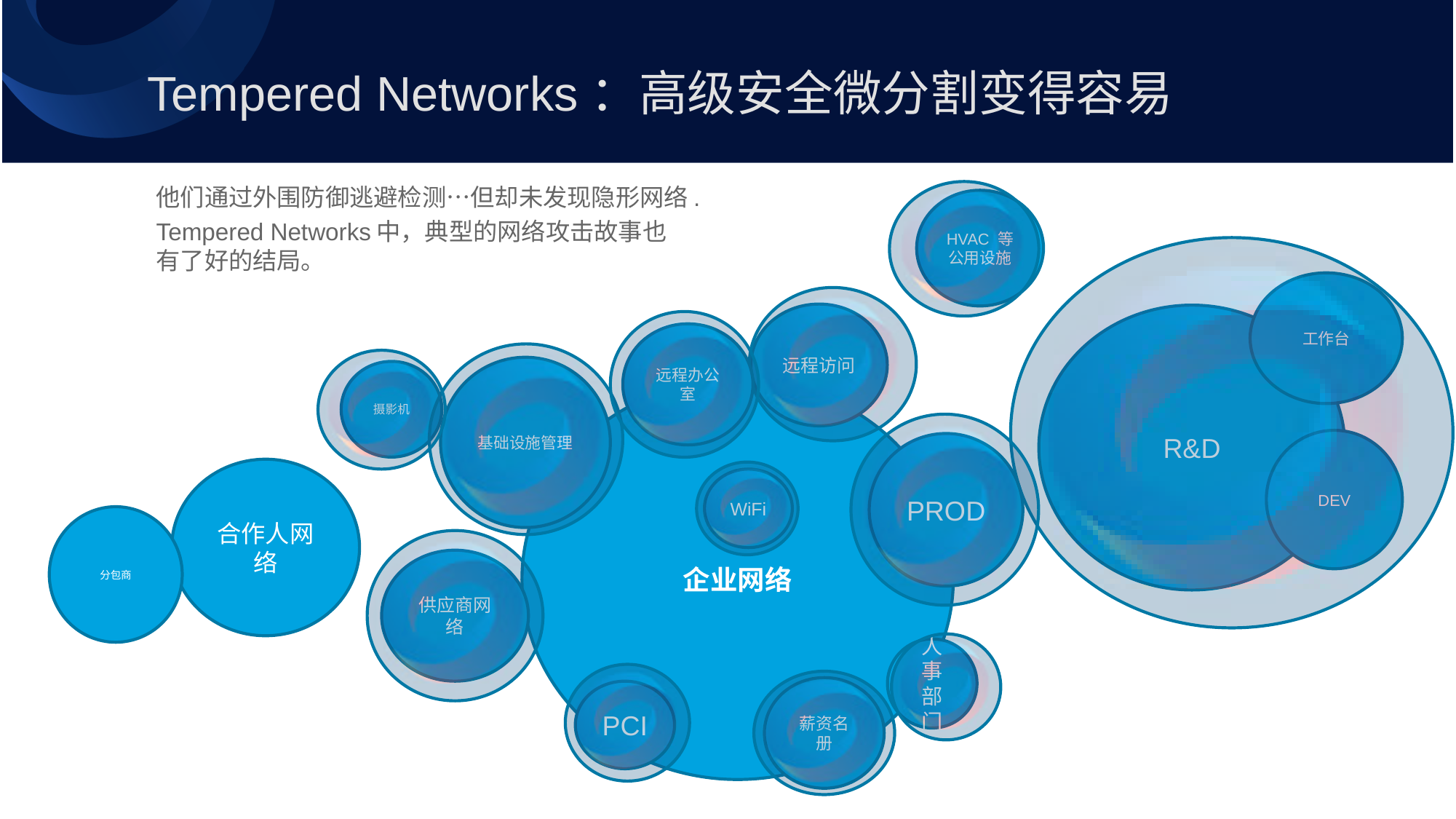

# Tempered Networks：高级安全微分割变得容易
他们通过外围防御逃避检测…但却未发现隐形网络.
Tempered Networks中，典型的网络攻击故事也有了好的结局。

HVAC 等公用设施

工作台

远程访问
R&D

远程办公室

基础设施管理

摄影机
企业网络

DEV
PROD
合作人网络

WiFi
分包商

供应商网络

人事部门

薪资名册
PCI